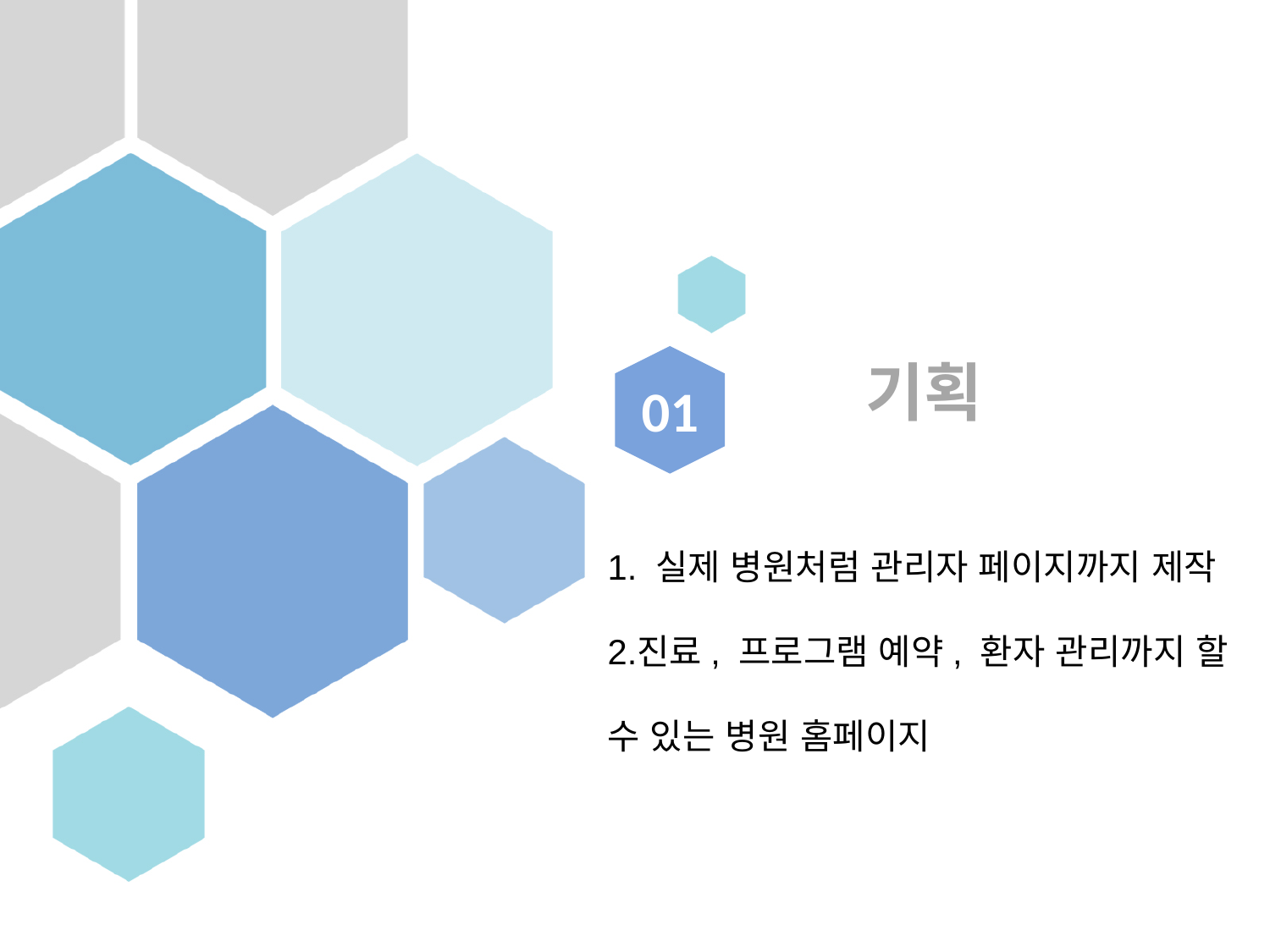

기획

01
 실제 병원처럼 관리자 페이지까지 제작
진료, 프로그램 예약, 환자 관리까지 할 수 있는 병원 홈페이지